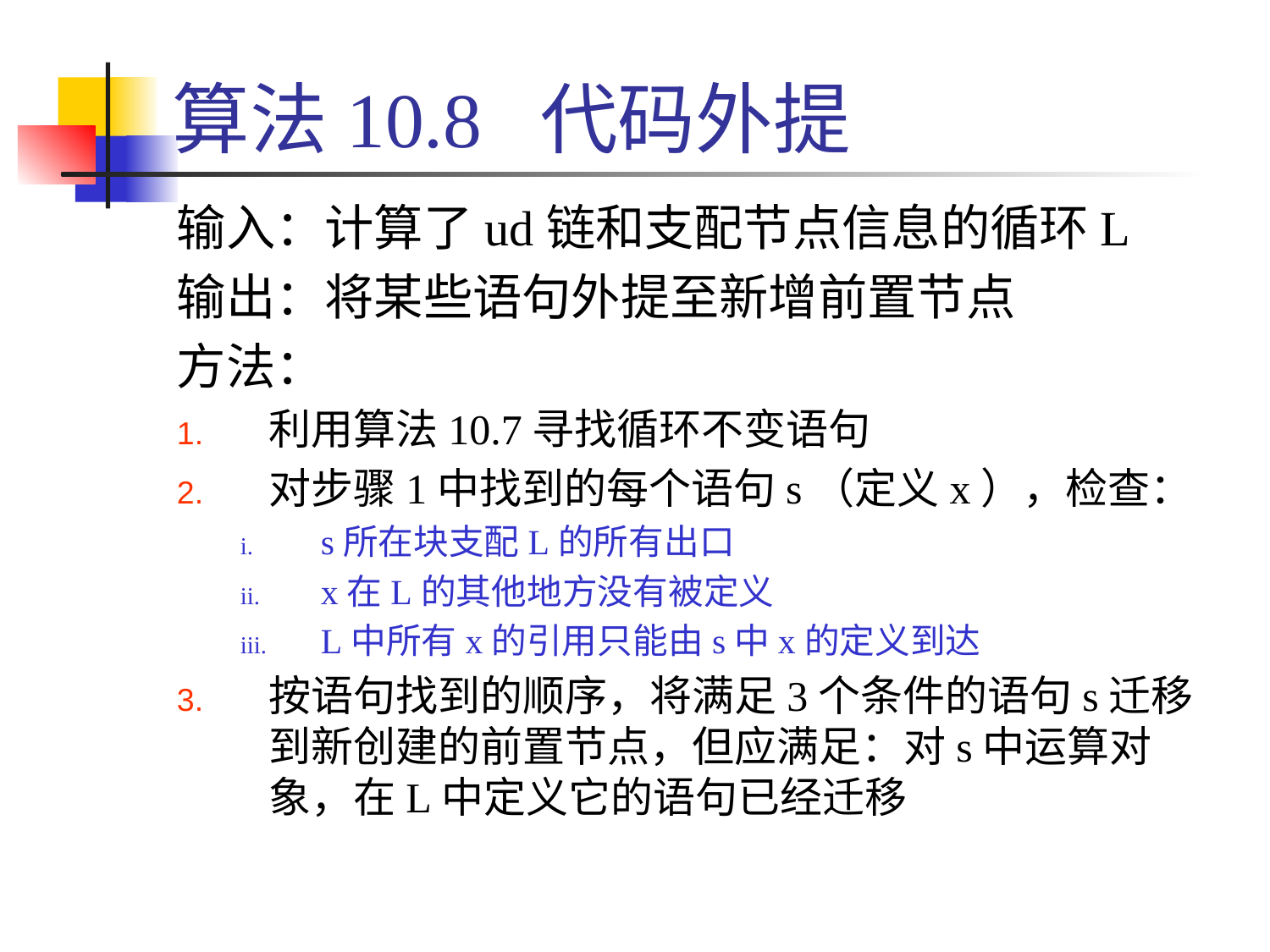

# 算法10.8  代码外提
输入：计算了ud链和支配节点信息的循环L
输出：将某些语句外提至新增前置节点
方法：
利用算法10.7寻找循环不变语句
对步骤1中找到的每个语句s（定义x），检查：
s所在块支配L的所有出口
x在L的其他地方没有被定义
L中所有x的引用只能由s中x的定义到达
按语句找到的顺序，将满足3个条件的语句s迁移到新创建的前置节点，但应满足：对s中运算对象，在L中定义它的语句已经迁移